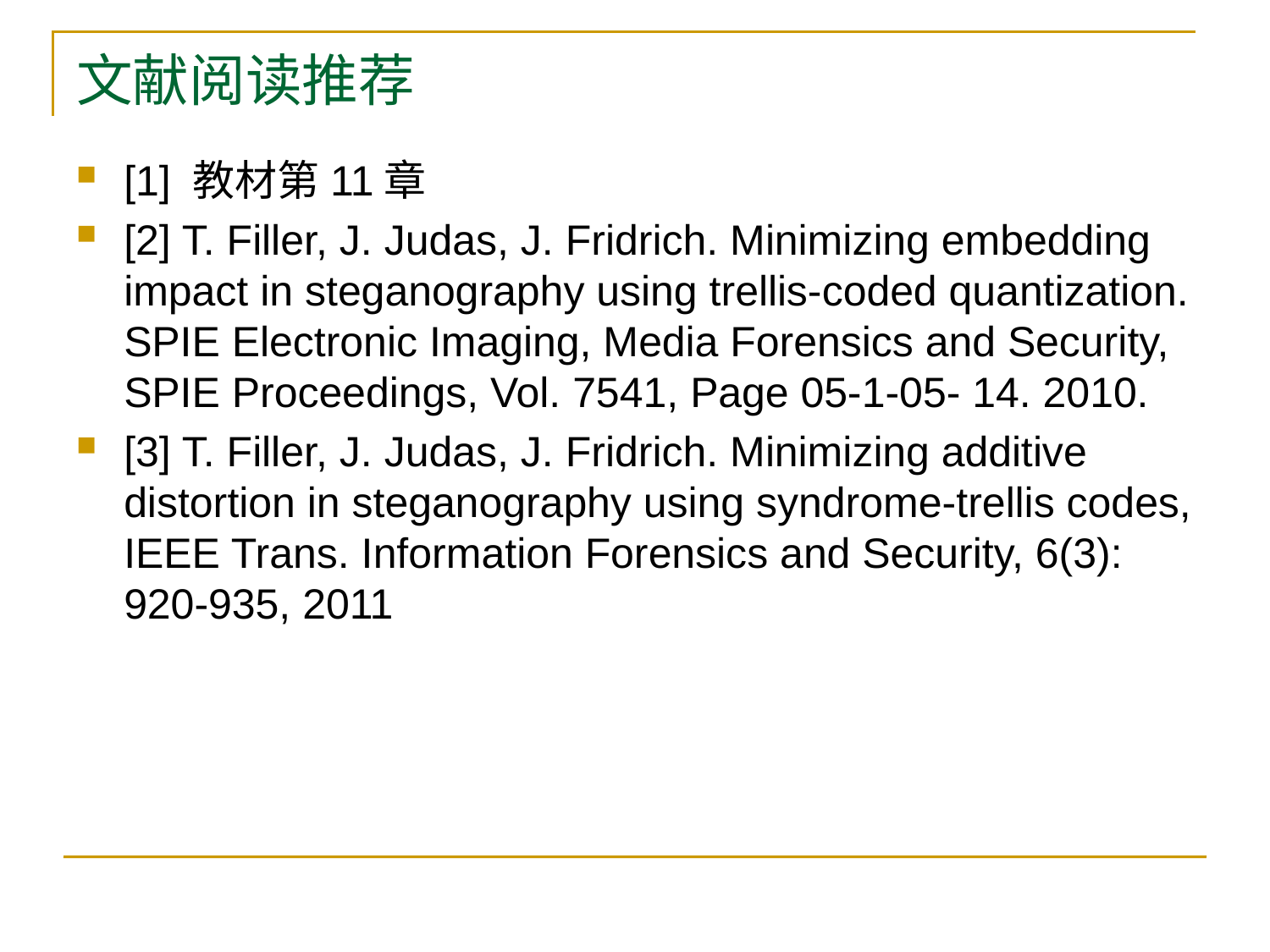

# 文献阅读推荐
[1] 教材第11章
[2] T. Filler, J. Judas, J. Fridrich. Minimizing embedding impact in steganography using trellis-coded quantization. SPIE Electronic Imaging, Media Forensics and Security, SPIE Proceedings, Vol. 7541, Page 05-1-05- 14. 2010.
[3] T. Filler, J. Judas, J. Fridrich. Minimizing additive distortion in steganography using syndrome-trellis codes, IEEE Trans. Information Forensics and Security, 6(3): 920-935, 2011